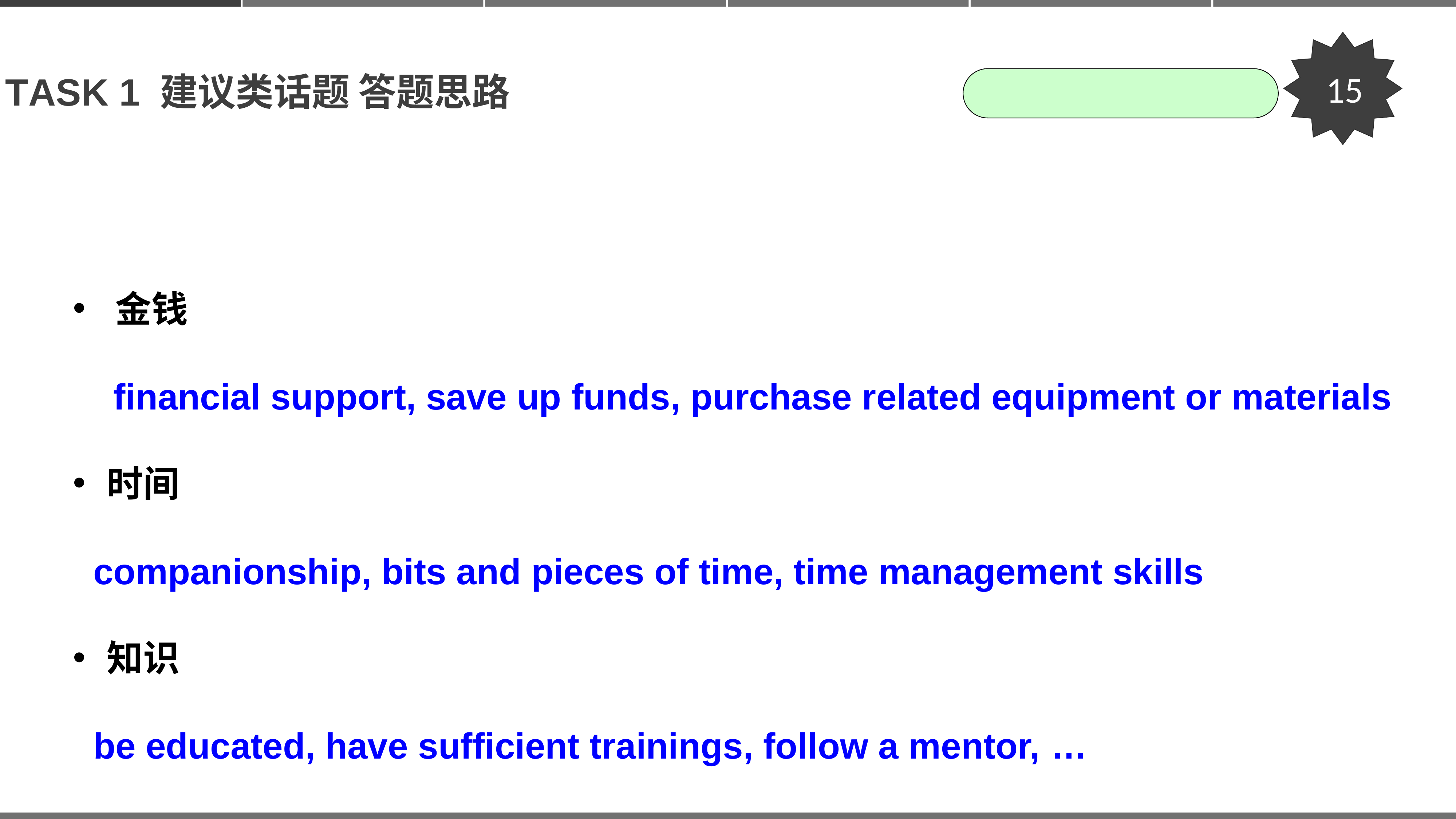

15
TASK 1 建议类话题 答题思路

  金钱
    financial support, save up funds, purchase related equipment or materials
 时间
  companionship, bits and pieces of time, time management skills
 知识
  be educated, have sufficient trainings, follow a mentor, …